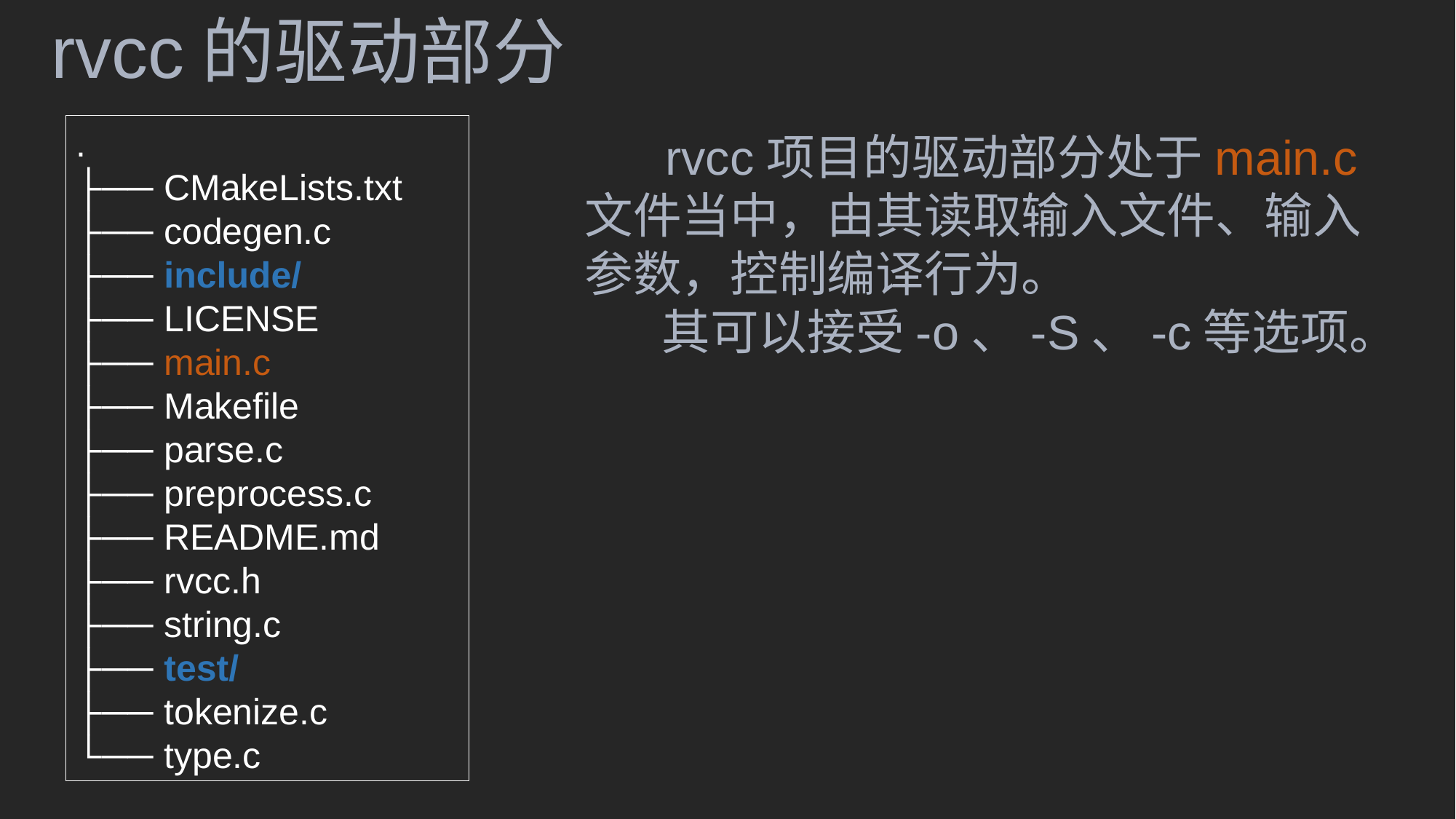

rvcc的驱动部分
.
├── CMakeLists.txt
├── codegen.c
├── include/
├── LICENSE
├── main.c
├── Makefile
├── parse.c
├── preprocess.c
├── README.md
├── rvcc.h
├── string.c
├── test/
├── tokenize.c
└── type.c
      rvcc项目的驱动部分处于main.c文件当中，由其读取输入文件、输入参数，控制编译行为。
      其可以接受-o、-S、-c等选项。